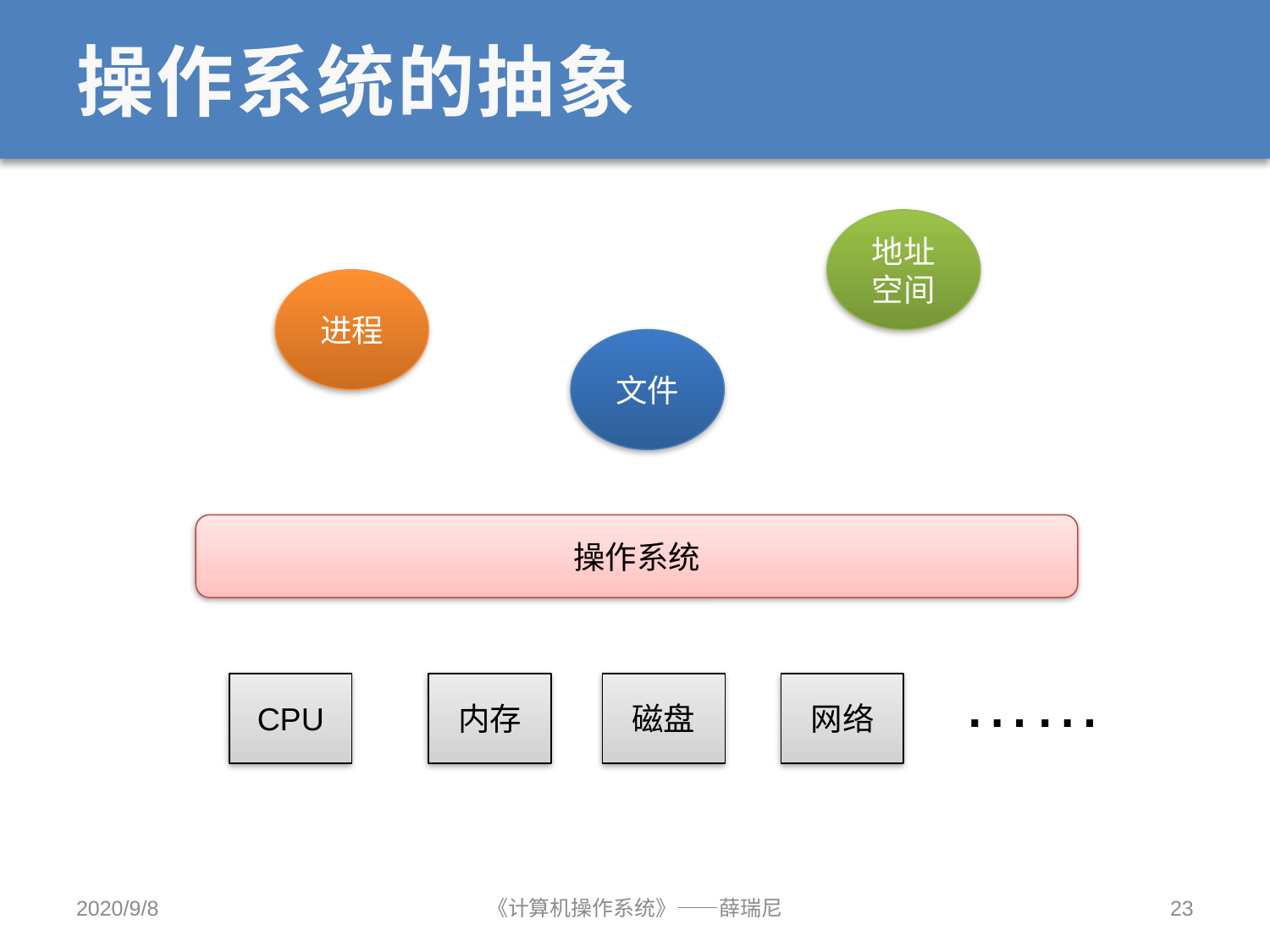

# 操作系统的抽象
地址空间
进程
文件
操作系统
……
CPU
内存
磁盘
网络
2020/9/8
《计算机操作系统》——薛瑞尼
23